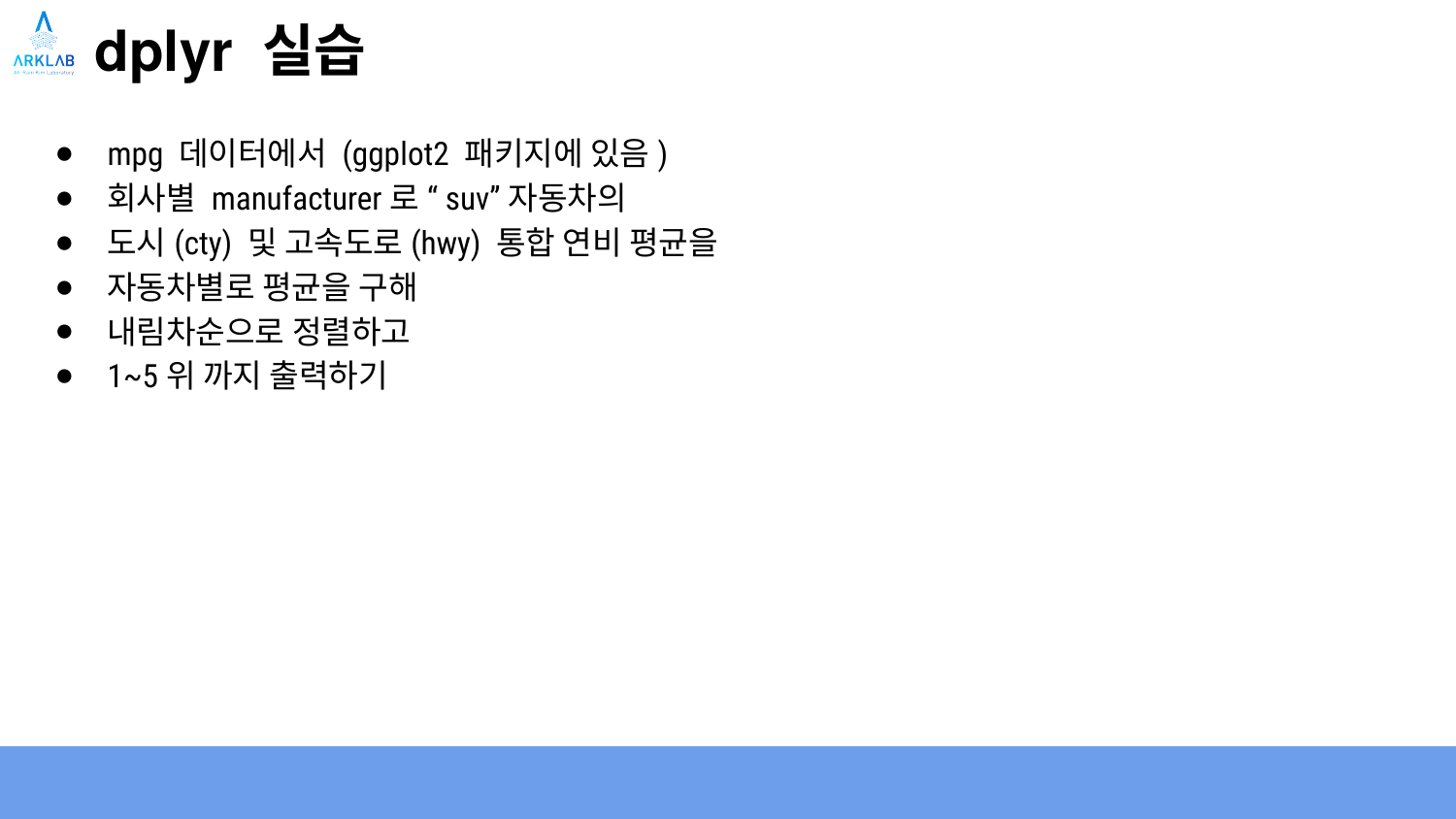

# dplyr 실습
mpg 데이터에서 (ggplot2 패키지에 있음)
회사별 manufacturer로 “suv”자동차의
도시(cty) 및 고속도로(hwy) 통합 연비 평균을
자동차별로 평균을 구해
내림차순으로 정렬하고
1~5위 까지 출력하기